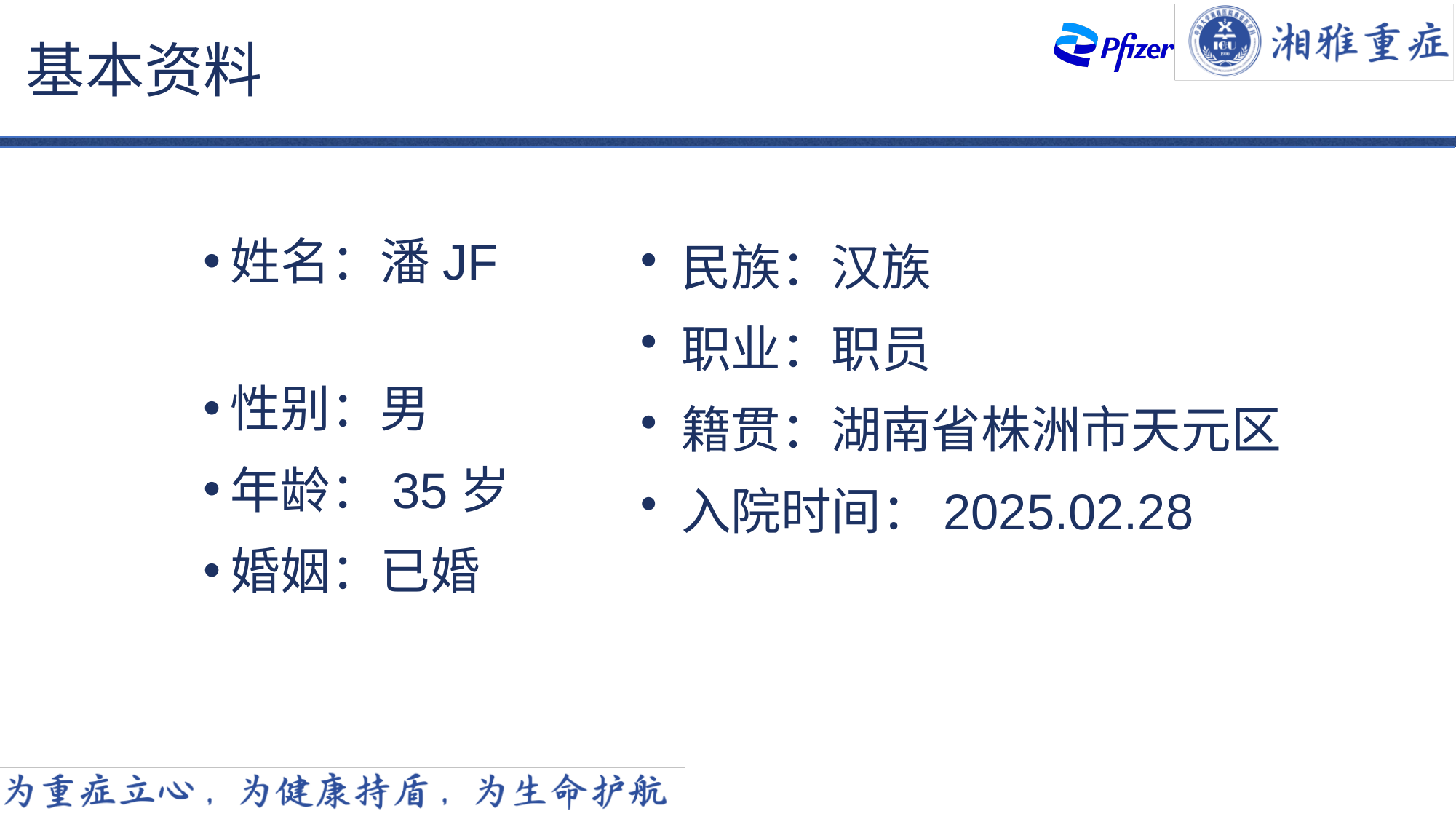

基本资料

姓名：潘JF
性别：男
年龄：35岁
婚姻：已婚
民族：汉族
职业：职员
籍贯：湖南省株洲市天元区
入院时间：2025.02.28